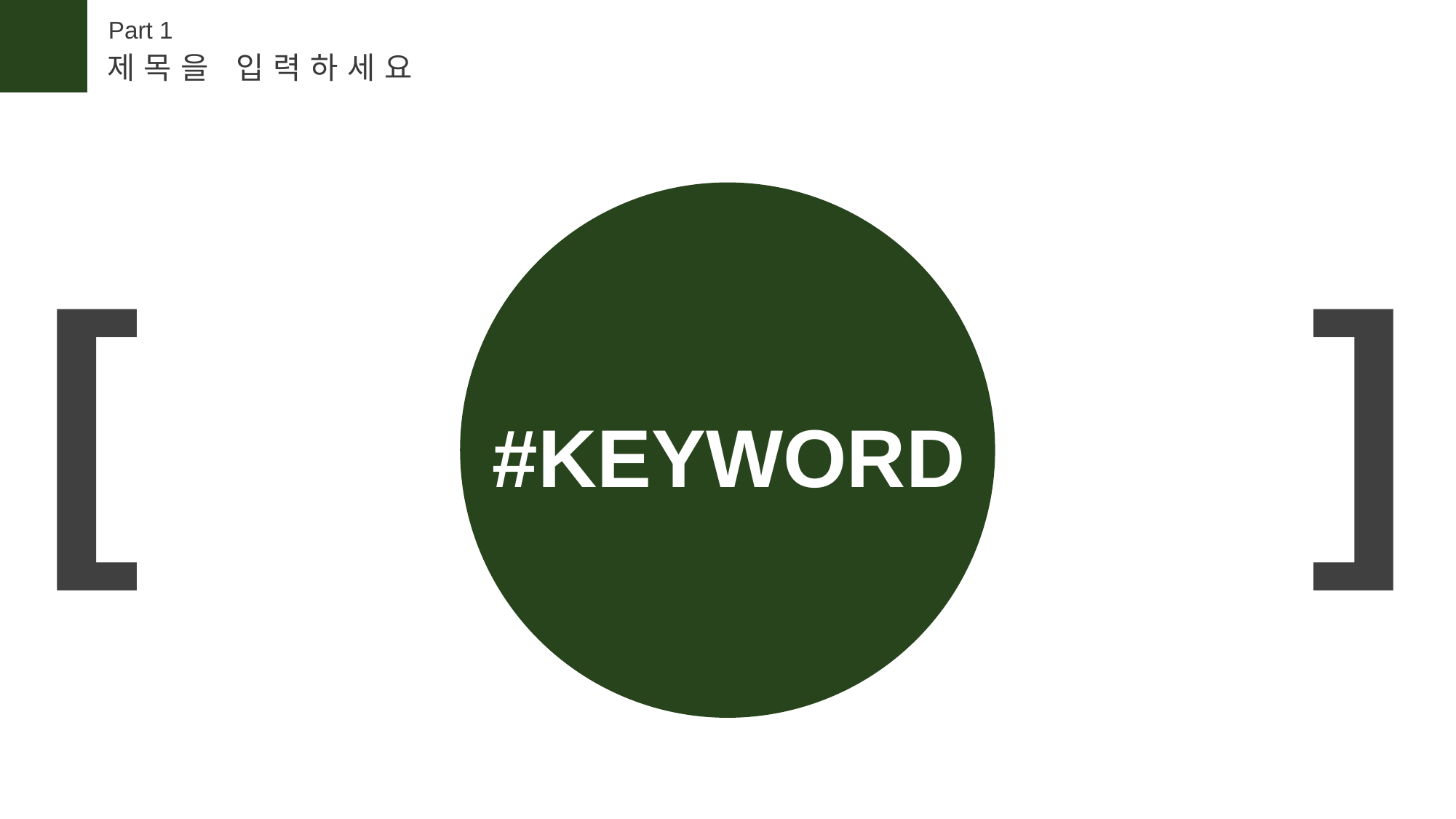

Part 1
제목을 입력하세요

[              ]
#KEYWORD